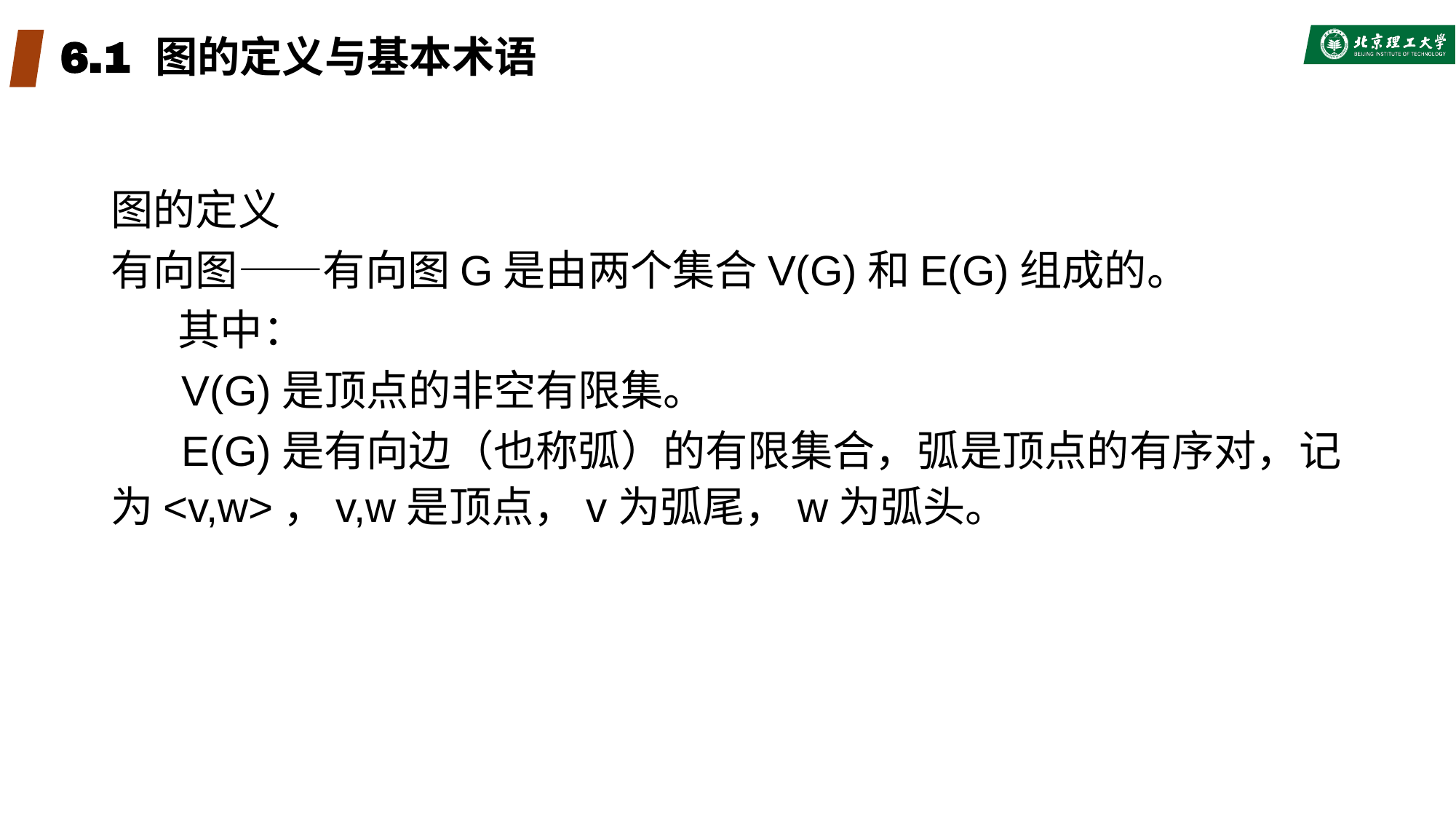

# 6.1 图的定义与基本术语
图的定义
有向图——有向图G是由两个集合V(G)和E(G)组成的。
      其中：
      V(G)是顶点的非空有限集。
      E(G)是有向边（也称弧）的有限集合，弧是顶点的有序对，记为<v,w>，v,w是顶点，v为弧尾，w为弧头。